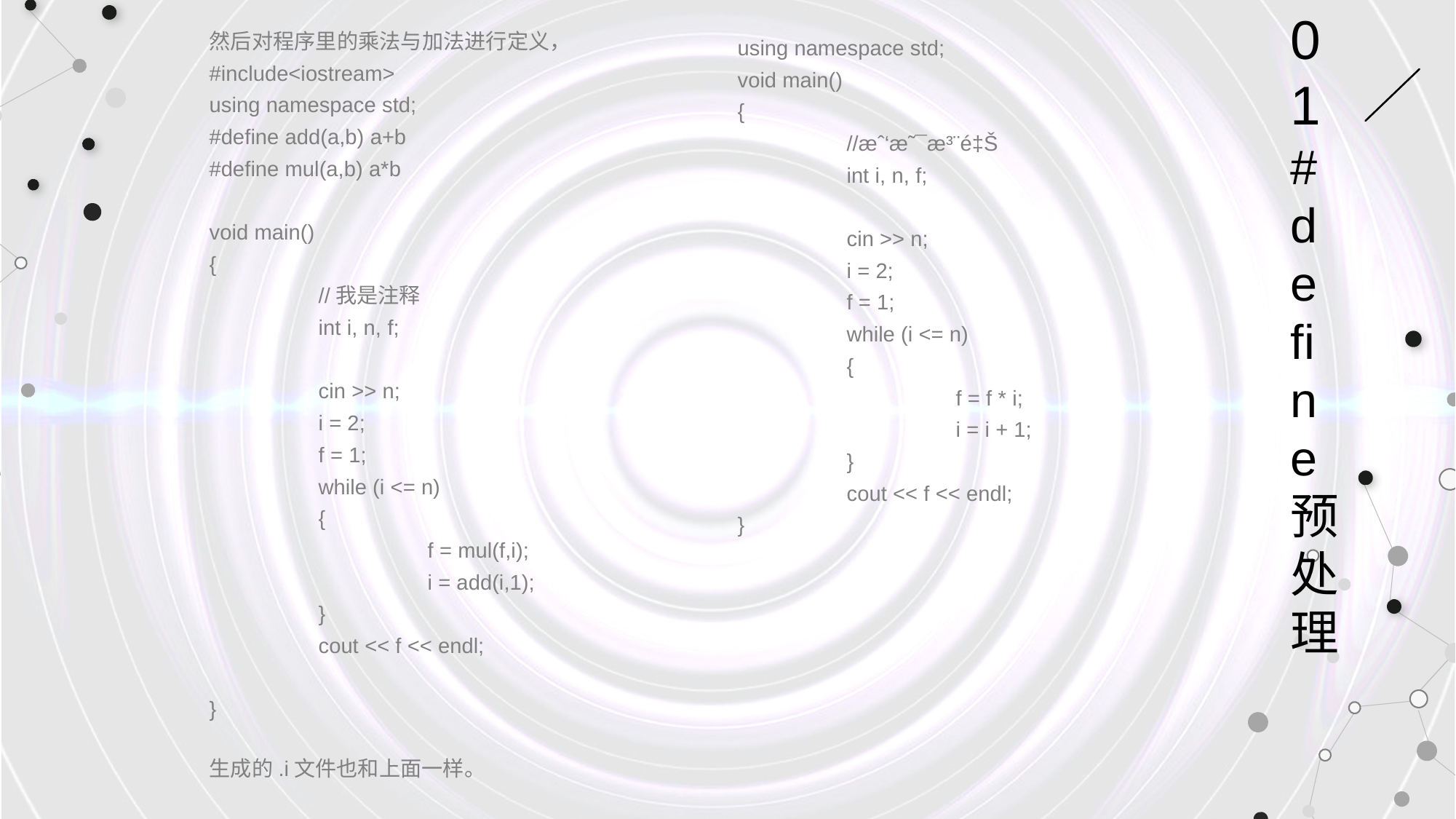

01#define预处理

然后对程序里的乘法与加法进行定义，
#include<iostream>
using namespace std;
#define add(a,b) a+b
#define mul(a,b) a*b

void main()
{
	//我是注释
	int i, n, f;

	cin >> n;
	i = 2;
	f = 1;
	while (i <= n)
	{
		f = mul(f,i);
		i = add(i,1);
	}
	cout << f << endl;

}

生成的.i文件也和上面一样。
using namespace std;
void main()
{
	//æˆ‘æ˜¯æ³¨é‡Š
	int i, n, f;

	cin >> n;
	i = 2;
	f = 1;
	while (i <= n)
	{
		f = f * i;
		i = i + 1;
	}
	cout << f << endl;
}